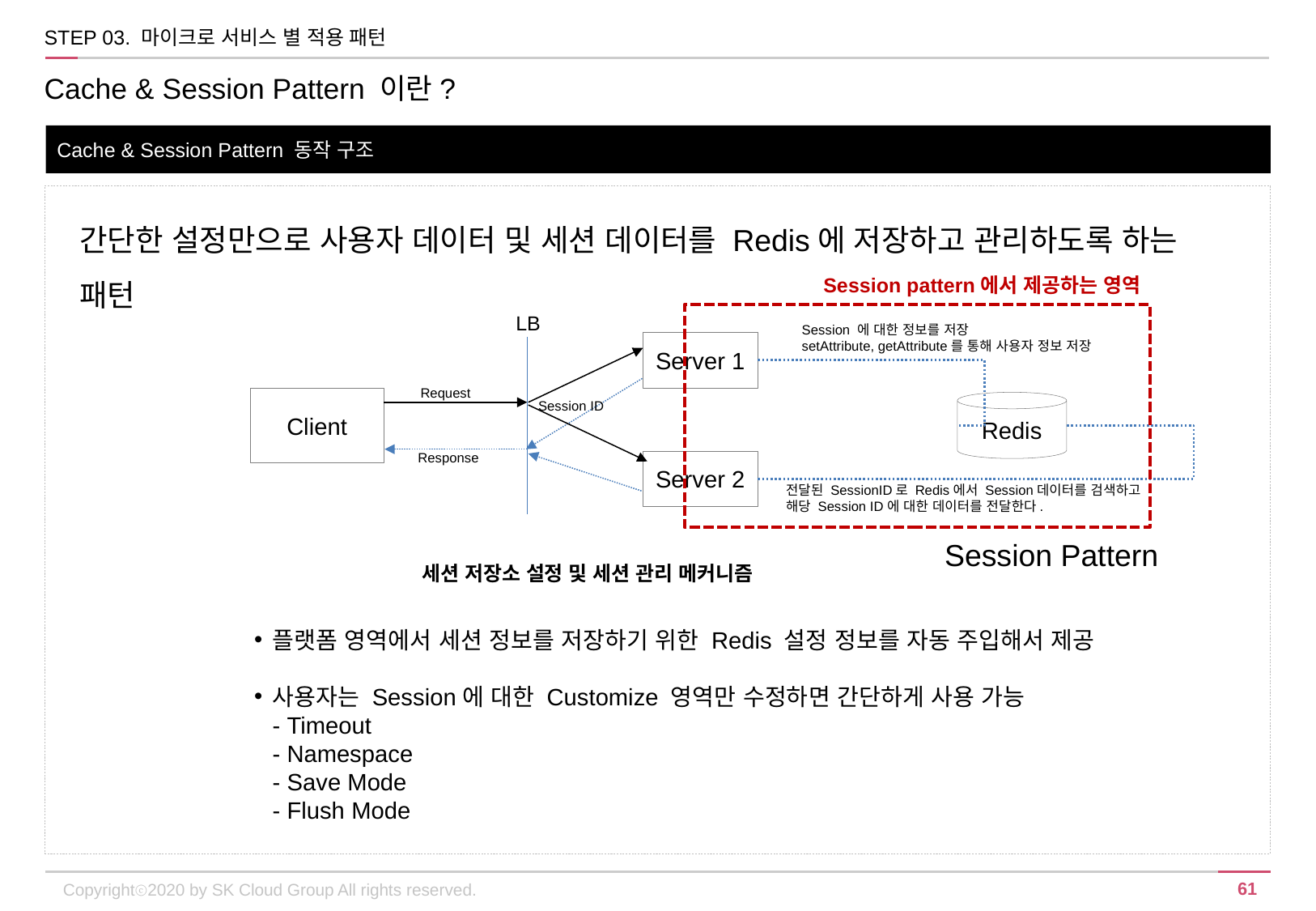

STEP 03. 마이크로 서비스 별 적용 패턴
Cache & Session Pattern 이란?
Cache & Session Pattern 동작 구조
간단한 설정만으로 사용자 데이터 및 세션 데이터를 Redis에 저장하고 관리하도록 하는 패턴
Session pattern에서 제공하는 영역
LB

Session 에 대한 정보를 저장
setAttribute, getAttribute를 통해 사용자 정보 저장
Server 1
Request
Client
Session ID
Redis
Response
Server 2
전달된 SessionID로 Redis에서 Session데이터를 검색하고
해당 Session ID에 대한 데이터를 전달한다.
Session Pattern
세션 저장소 설정 및 세션 관리 메커니즘
플랫폼 영역에서 세션 정보를 저장하기 위한 Redis 설정 정보를 자동 주입해서 제공

사용자는 Session에 대한 Customize 영역만 수정하면 간단하게 사용 가능
- Timeout
- Namespace
- Save Mode
- Flush Mode
Copyrightⓒ2020 by SK Cloud Group All rights reserved.